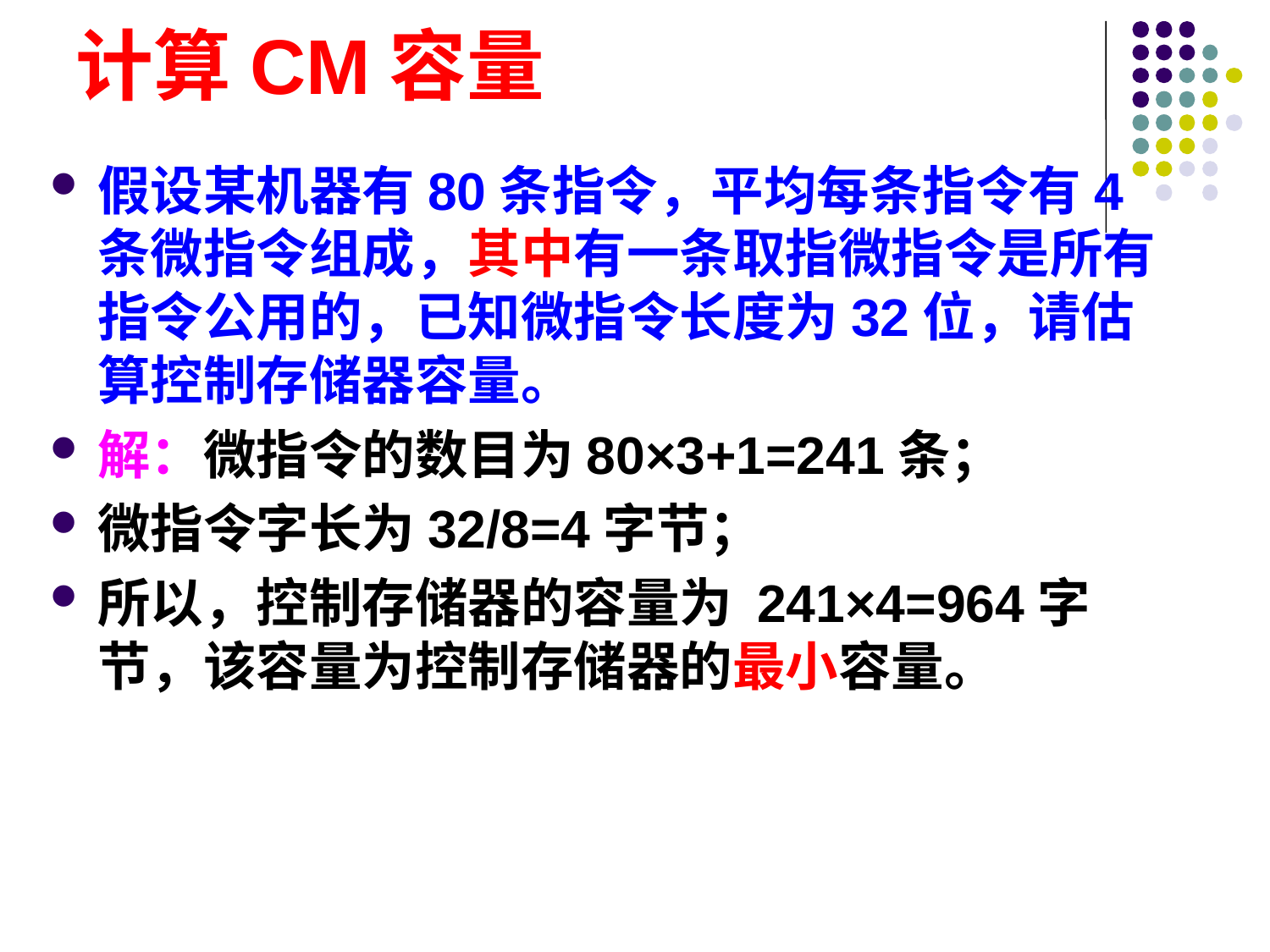

# 计算CM容量
假设某机器有80条指令，平均每条指令有4条微指令组成，其中有一条取指微指令是所有指令公用的，已知微指令长度为32位，请估算控制存储器容量。
解：微指令的数目为80×3+1=241条；
微指令字长为32/8=4字节；
所以，控制存储器的容量为 241×4=964字节，该容量为控制存储器的最小容量。